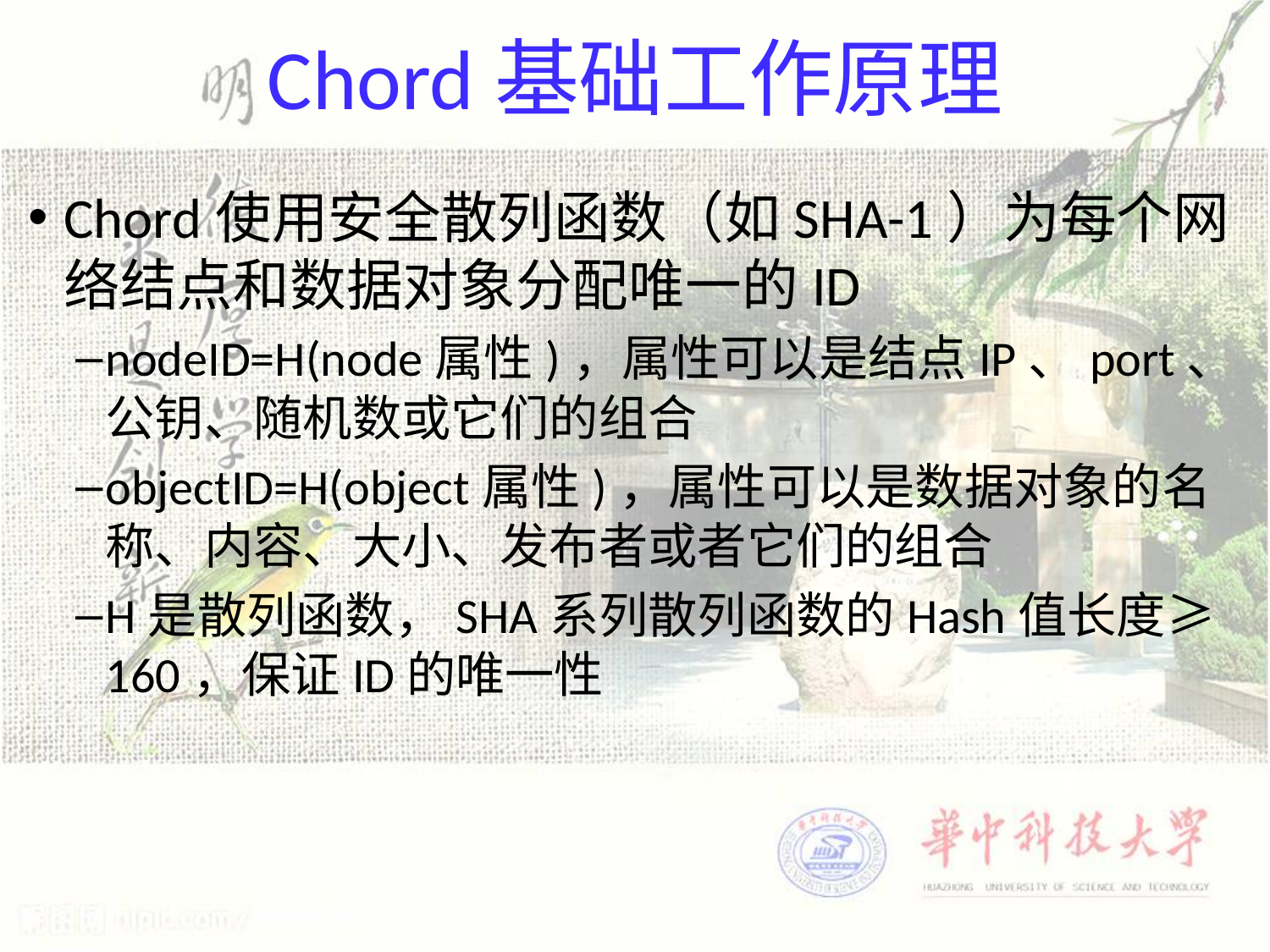

# Chord基础工作原理
Chord使用安全散列函数（如SHA-1）为每个网络结点和数据对象分配唯一的ID
nodeID=H(node属性)，属性可以是结点IP、port、公钥、随机数或它们的组合
objectID=H(object属性)，属性可以是数据对象的名称、内容、大小、发布者或者它们的组合
H是散列函数，SHA系列散列函数的Hash值长度≥160，保证ID的唯一性